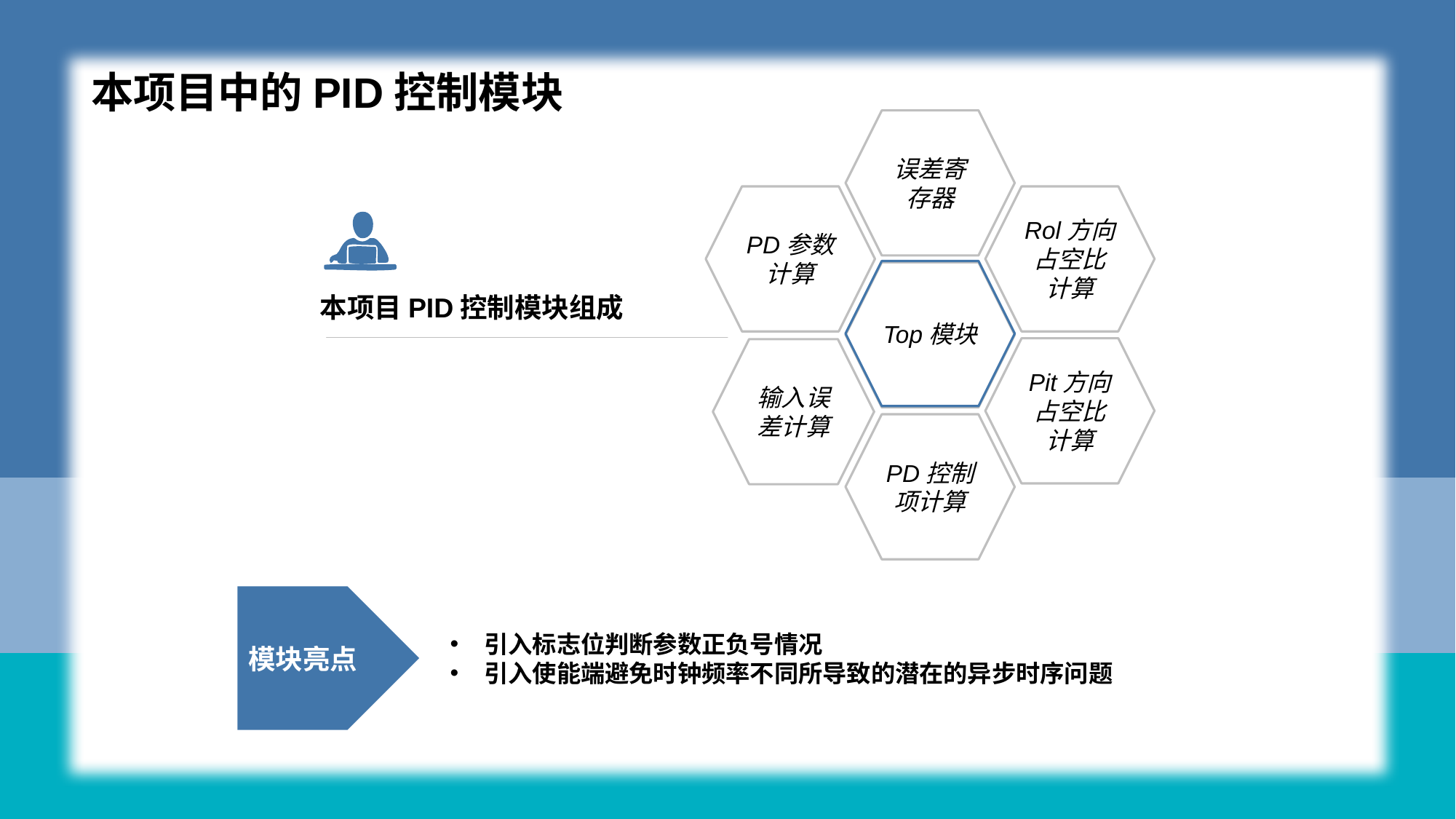

01-Text here

# 本项目中的PID控制模块
误差寄存器
PD参数计算
Rol方向占空比计算

Top模块

本项目PID控制模块组成
Pit方向占空比计算
PD控制项计算
输入误差计算
模块亮点
引入标志位判断参数正负号情况
引入使能端避免时钟频率不同所导致的潜在的异步时序问题
25